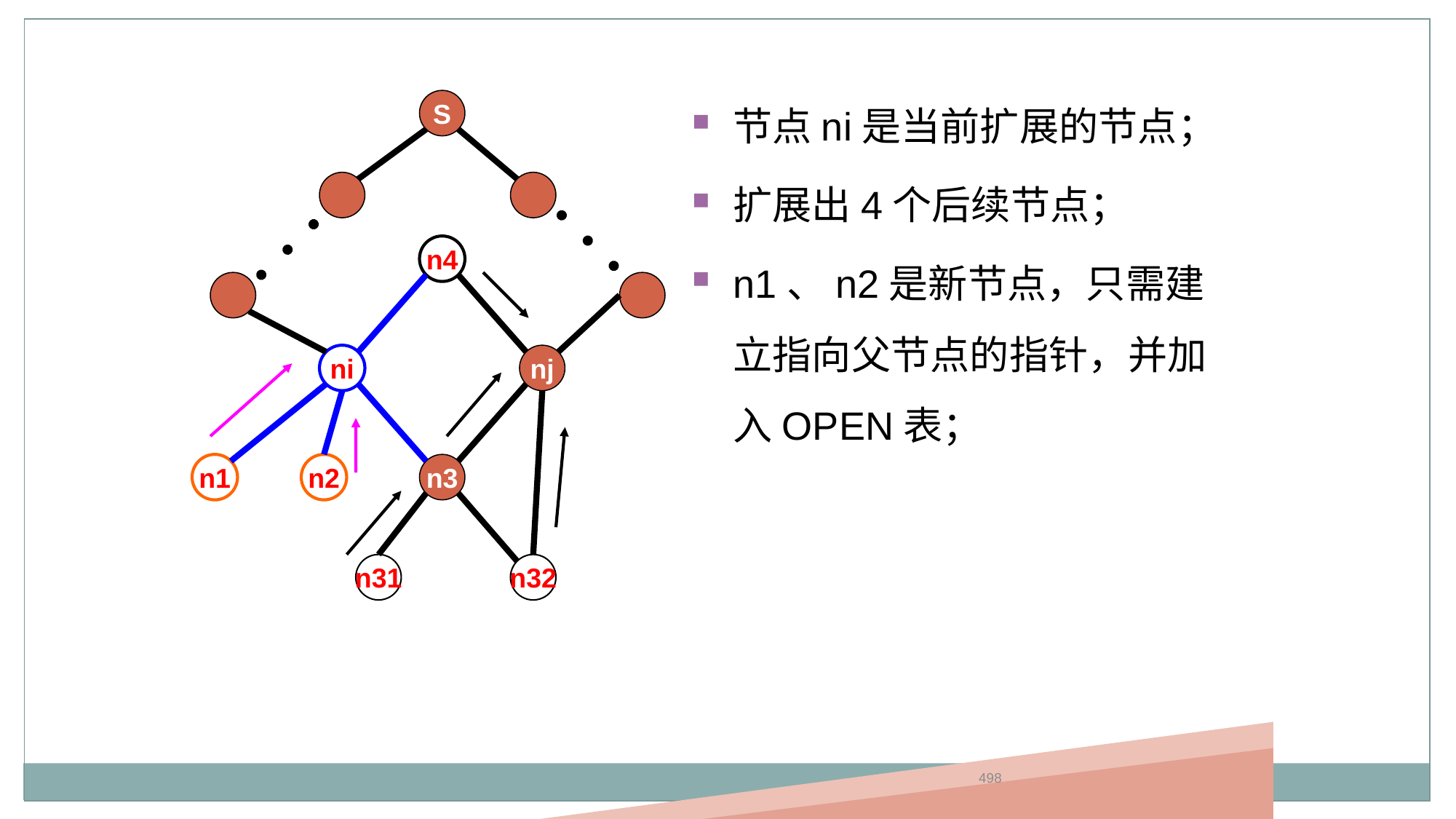

节点ni是当前扩展的节点；
扩展出4个后续节点；
n1、n2是新节点，只需建立指向父节点的指针，并加入OPEN表；
S

n4

ni
nj

n1
n2
n3

n31
n32

498